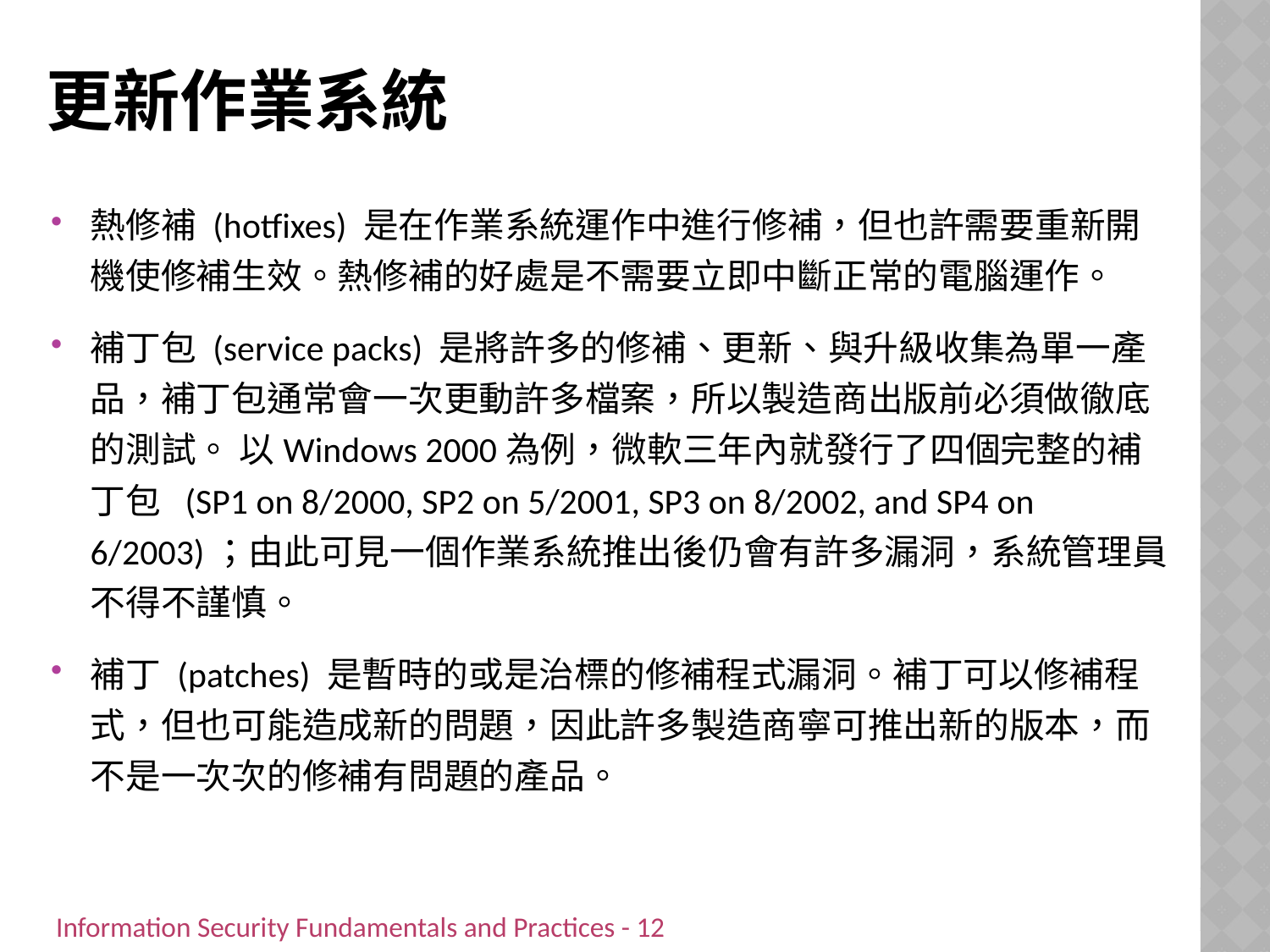

# 更新作業系統
熱修補 (hotfixes) 是在作業系統運作中進行修補，但也許需要重新開機使修補生效。熱修補的好處是不需要立即中斷正常的電腦運作。
補丁包 (service packs) 是將許多的修補、更新、與升級收集為單一產品，補丁包通常會一次更動許多檔案，所以製造商出版前必須做徹底的測試。 以Windows 2000為例，微軟三年內就發行了四個完整的補丁包  (SP1 on 8/2000, SP2 on 5/2001, SP3 on 8/2002, and SP4 on 6/2003)；由此可見一個作業系統推出後仍會有許多漏洞，系統管理員不得不謹慎。
補丁 (patches) 是暫時的或是治標的修補程式漏洞。補丁可以修補程式，但也可能造成新的問題，因此許多製造商寧可推出新的版本，而不是一次次的修補有問題的產品。